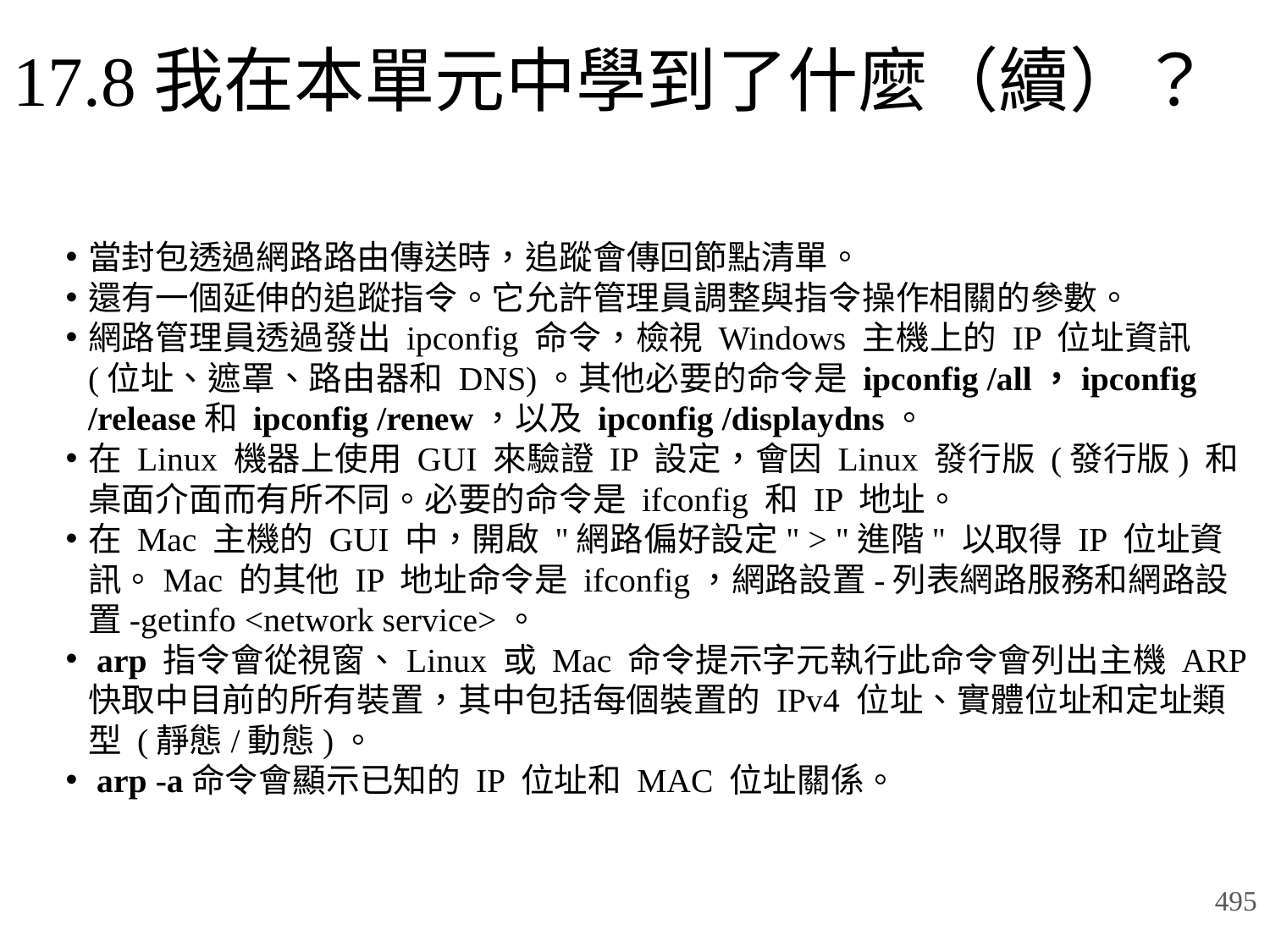

# 17.8我在本單元中學到了什麼（續）？
當封包透過網路路由傳送時，追蹤會傳回節點清單。
還有一個延伸的追蹤指令。它允許管理員調整與指令操作相關的參數。
網路管理員透過發出 ipconfig 命令，檢視 Windows 主機上的 IP 位址資訊 (位址、遮罩、路由器和 DNS)。其他必要的命令是 ipconfig /all，ipconfig /release和 ipconfig /renew，以及 ipconfig /displaydns。
在 Linux 機器上使用 GUI 來驗證 IP 設定，會因 Linux 發行版 (發行版) 和桌面介面而有所不同。必要的命令是 ifconfig 和 IP 地址。
在 Mac 主機的 GUI 中，開啟 "網路偏好設定" > "進階" 以取得 IP 位址資訊。Mac 的其他 IP 地址命令是 ifconfig，網路設置-列表網路服務和網路設置-getinfo <network service>。
 arp 指令會從視窗、Linux 或 Mac 命令提示字元執行此命令會列出主機 ARP 快取中目前的所有裝置，其中包括每個裝置的 IPv4 位址、實體位址和定址類型 (靜態/動態)。
 arp -a命令會顯示已知的 IP 位址和 MAC 位址關係。

495